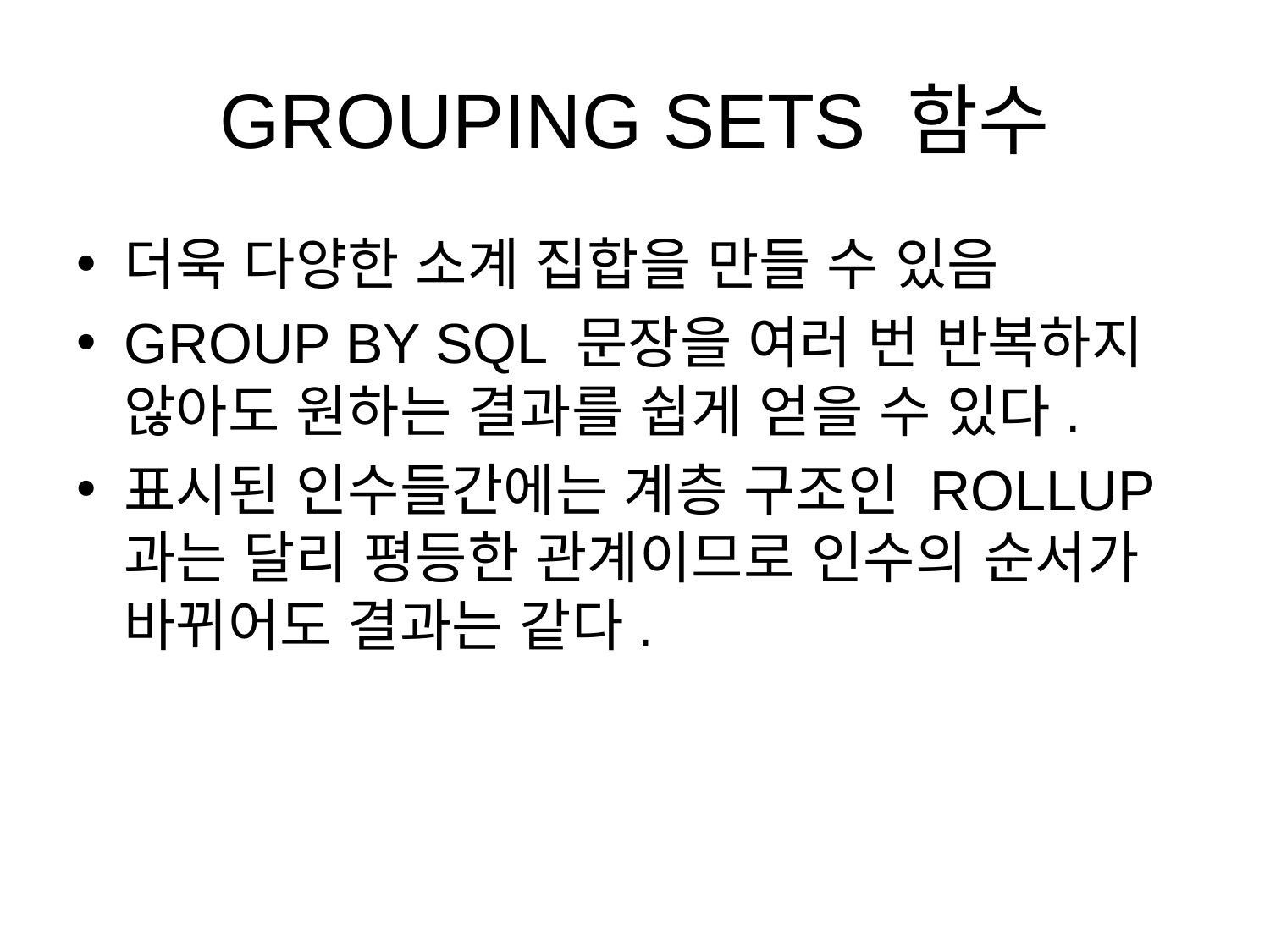

# GROUPING SETS 함수
더욱 다양한 소계 집합을 만들 수 있음
GROUP BY SQL 문장을 여러 번 반복하지 않아도 원하는 결과를 쉽게 얻을 수 있다.
표시된 인수들간에는 계층 구조인 ROLLUP과는 달리 평등한 관계이므로 인수의 순서가 바뀌어도 결과는 같다.